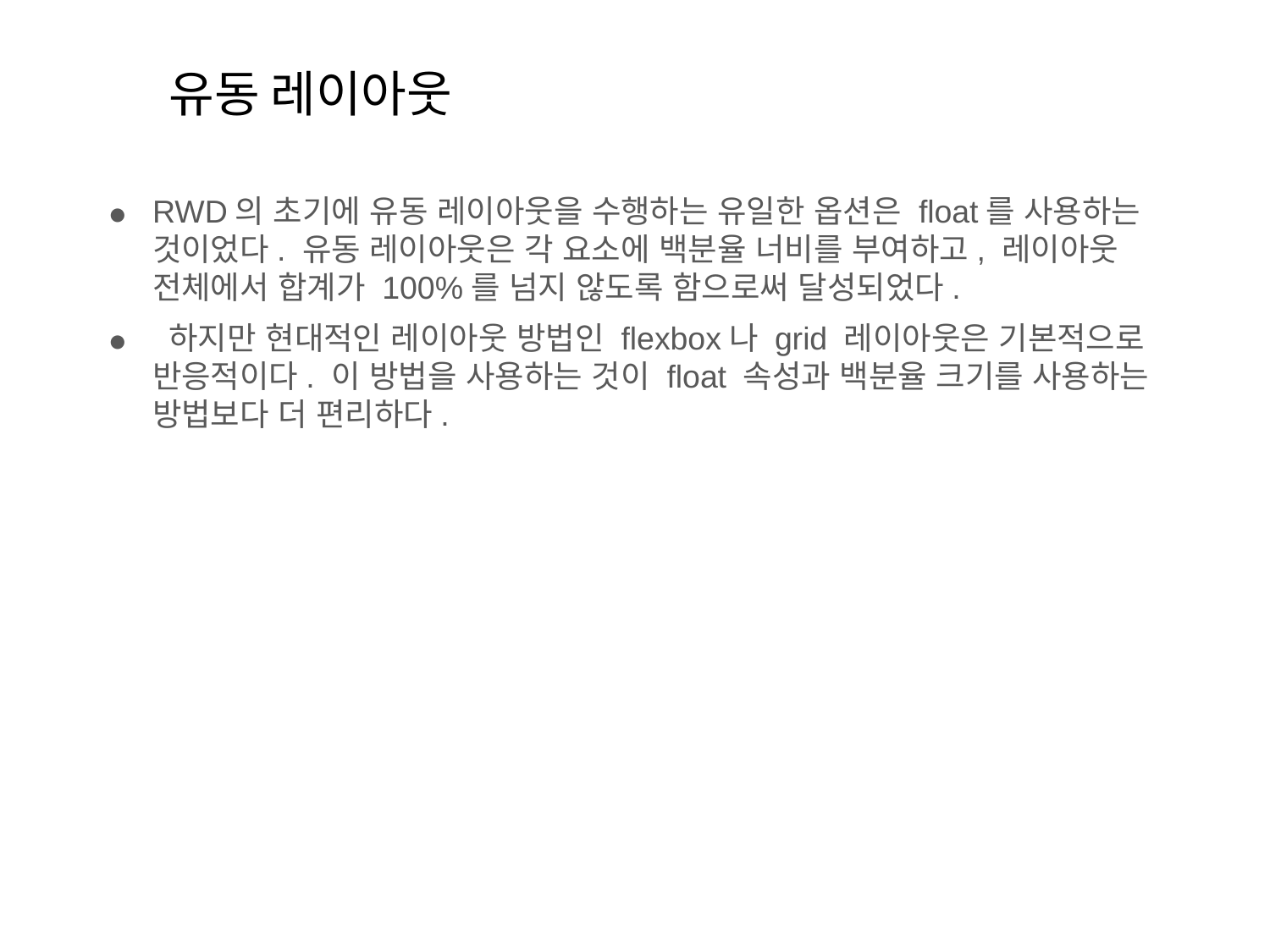

# 유동 레이아웃
RWD의 초기에 유동 레이아웃을 수행하는 유일한 옵션은 float를 사용하는 것이었다. 유동 레이아웃은 각 요소에 백분율 너비를 부여하고, 레이아웃 전체에서 합계가 100%를 넘지 않도록 함으로써 달성되었다.
 하지만 현대적인 레이아웃 방법인 flexbox나 grid 레이아웃은 기본적으로 반응적이다. 이 방법을 사용하는 것이 float 속성과 백분율 크기를 사용하는 방법보다 더 편리하다.